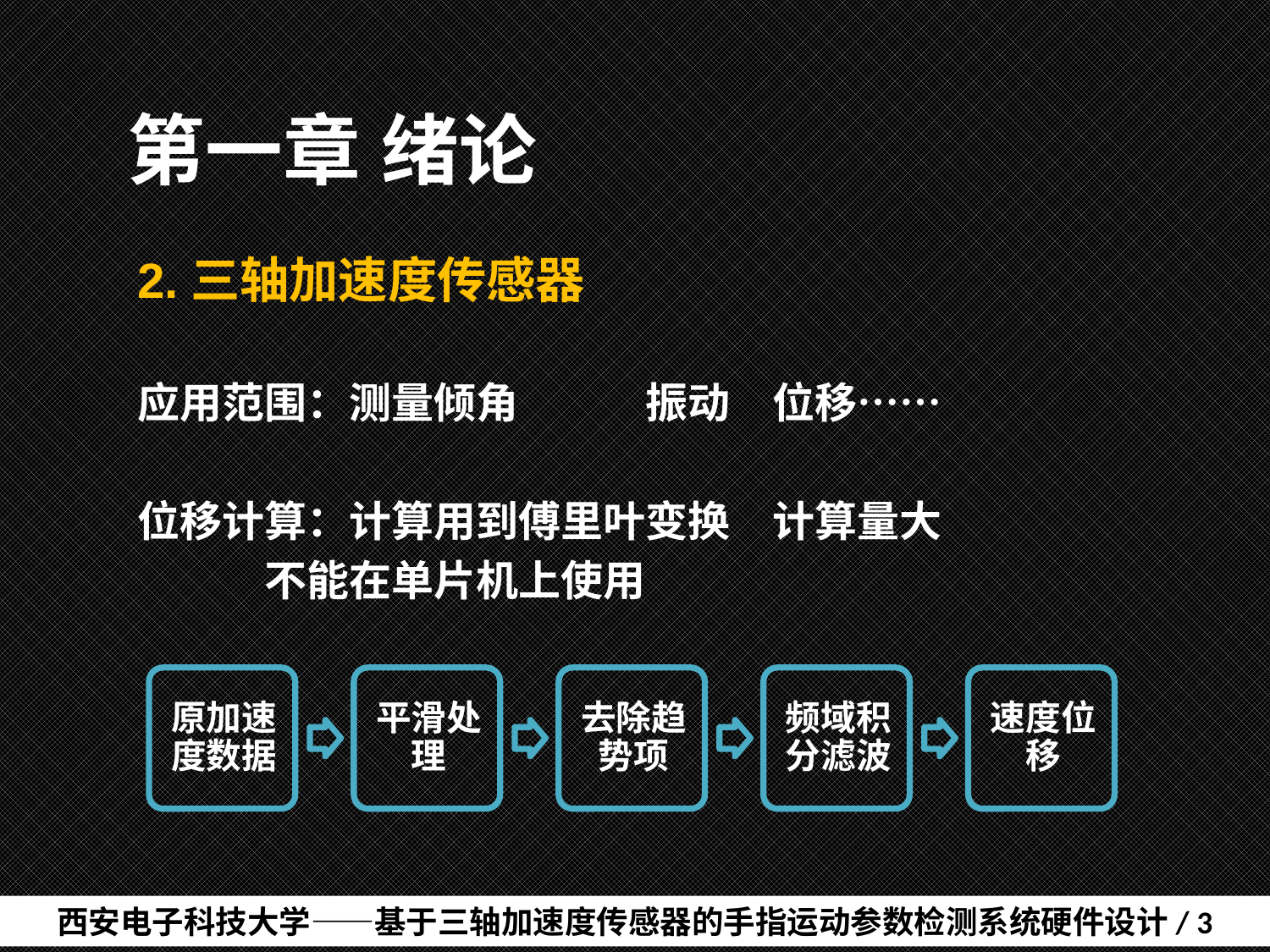

# 第一章	绪论
2.三轴加速度传感器

应用范围：测量倾角	振动	位移……

位移计算：计算用到傅里叶变换	计算量大
	不能在单片机上使用
原加速度数据

平滑处理

去除趋势项

频域积分滤波

速度位移
西安电子科技大学——基于三轴加速度传感器的手指运动参数检测系统硬件设计/ 3